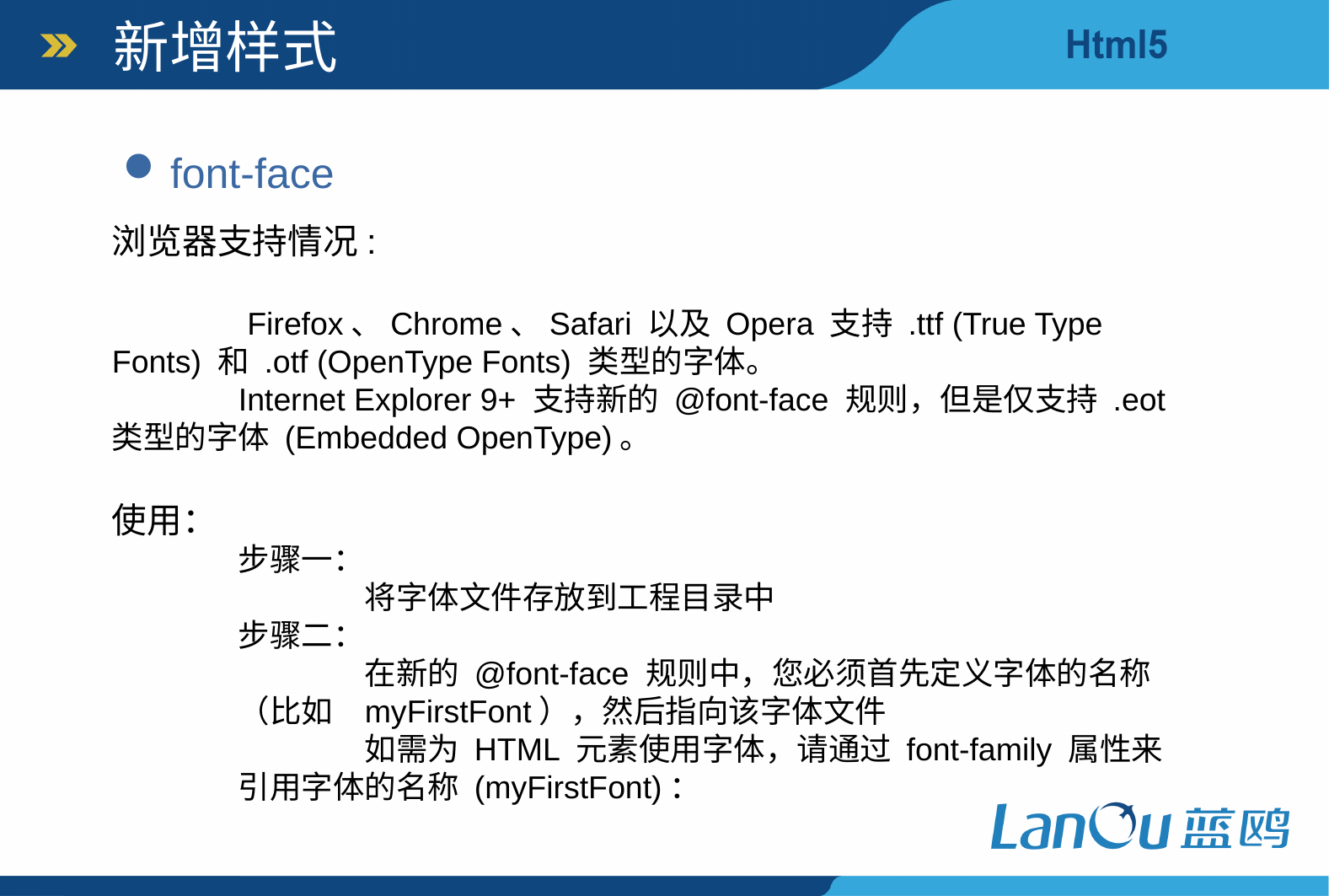

新增样式
font-face

浏览器支持情况:

	 Firefox、Chrome、Safari 以及 Opera 支持 .ttf (True Type Fonts) 和 .otf (OpenType Fonts) 类型的字体。
	Internet Explorer 9+ 支持新的 @font-face 规则，但是仅支持 .eot 类型的字体 (Embedded OpenType)。

使用：
	步骤一：
		将字体文件存放到工程目录中
	步骤二：
		在新的 @font-face 规则中，您必须首先定义字体的名称	（比如 	myFirstFont），然后指向该字体文件
		如需为 HTML 元素使用字体，请通过 font-family 属性来	引用字体的名称 (myFirstFont)：